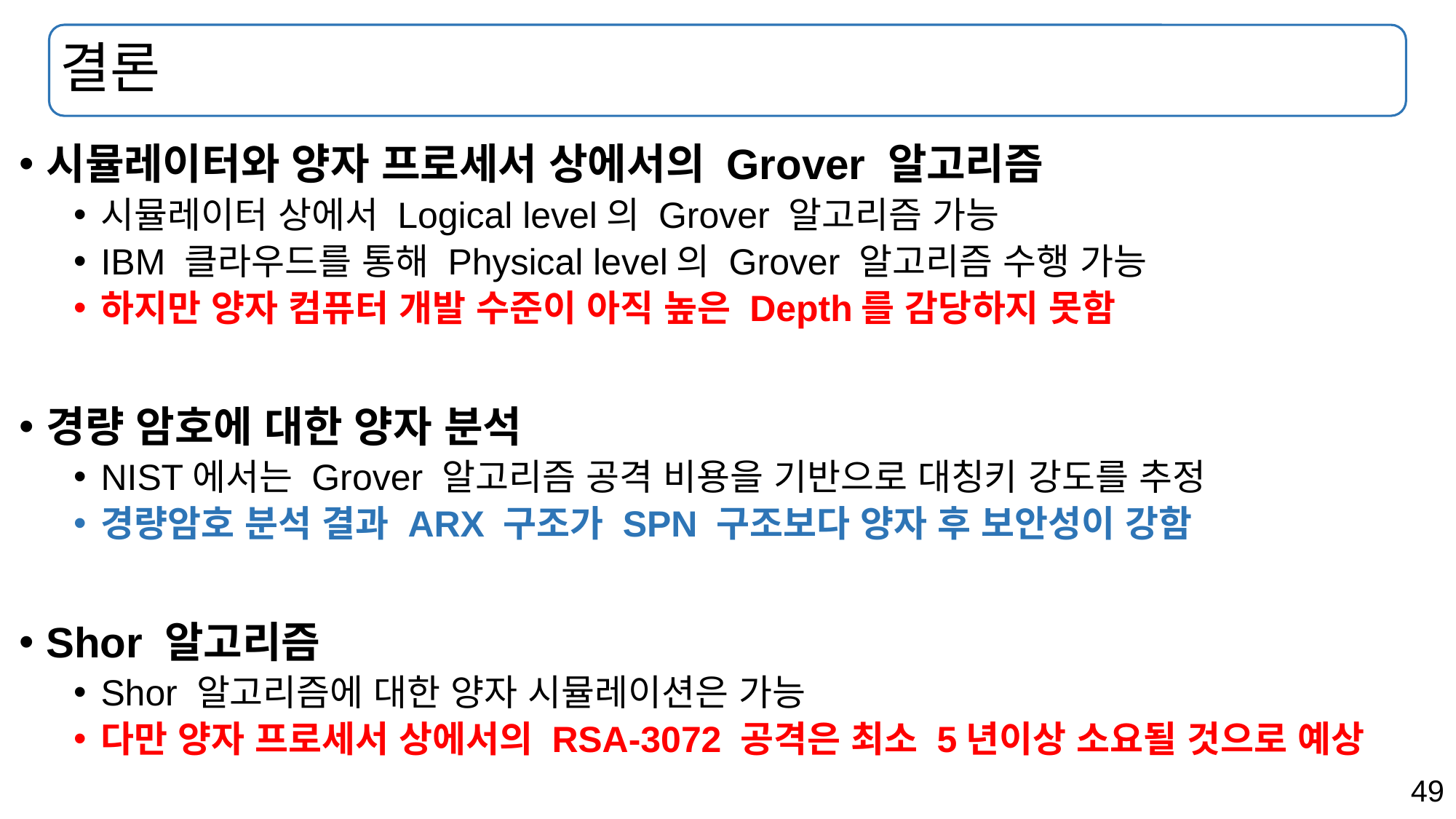

# 결론
시뮬레이터와 양자 프로세서 상에서의 Grover 알고리즘
시뮬레이터 상에서 Logical level의 Grover 알고리즘 가능
IBM 클라우드를 통해 Physical level의 Grover 알고리즘 수행 가능
하지만 양자 컴퓨터 개발 수준이 아직 높은 Depth를 감당하지 못함

경량 암호에 대한 양자 분석
NIST에서는 Grover 알고리즘 공격 비용을 기반으로 대칭키 강도를 추정
경량암호 분석 결과 ARX 구조가 SPN 구조보다 양자 후 보안성이 강함

Shor 알고리즘
Shor 알고리즘에 대한 양자 시뮬레이션은 가능
다만 양자 프로세서 상에서의 RSA-3072 공격은 최소 5년이상 소요될 것으로 예상